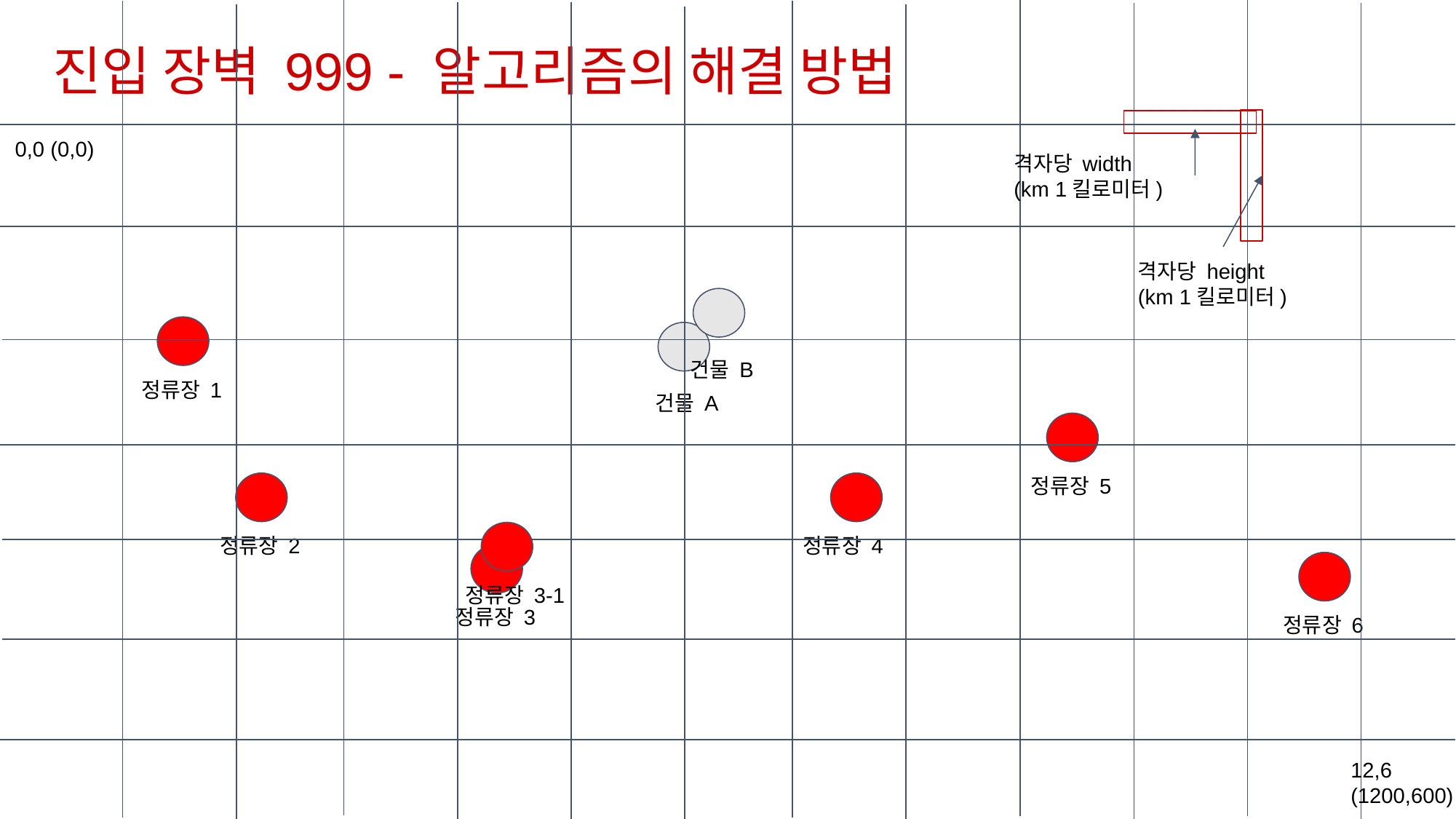

# 진입 장벽 999 - 알고리즘의 해결 방법

0,0 (0,0)
격자당 width
(km 1킬로미터)
격자당 height
(km 1킬로미터)

건물 B
정류장 1
건물 A

정류장 5

정류장 2
정류장 4

정류장 3-1
정류장 3
정류장 6
12,6 (1200,600)